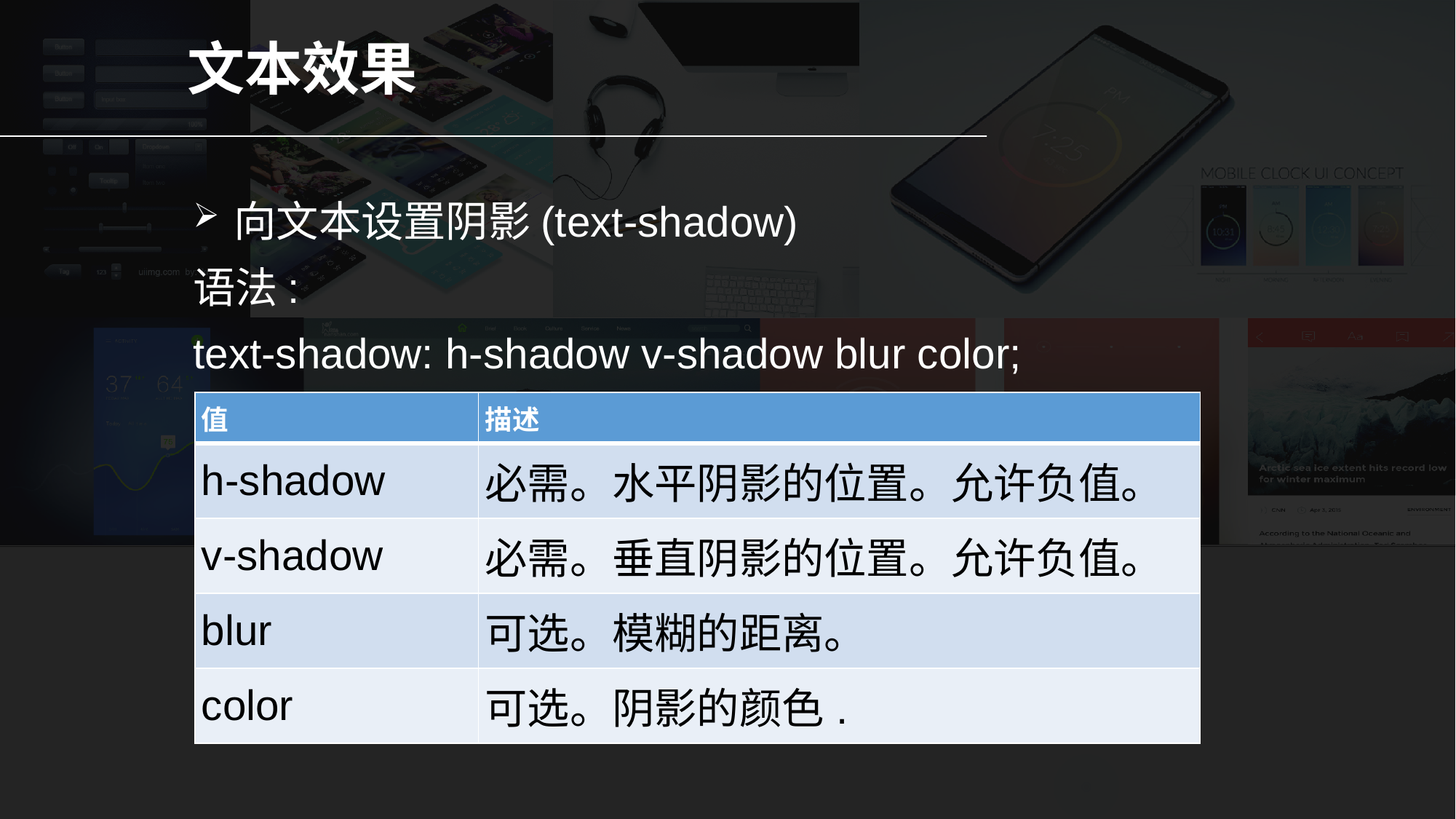

文本效果
向文本设置阴影(text-shadow)
语法:
text-shadow: h-shadow v-shadow blur color;

| 值 | 描述 |
| --- | --- |
| h-shadow | 必需。水平阴影的位置。允许负值。 |
| v-shadow | 必需。垂直阴影的位置。允许负值。 |
| blur | 可选。模糊的距离。 |
| color | 可选。阴影的颜色. |